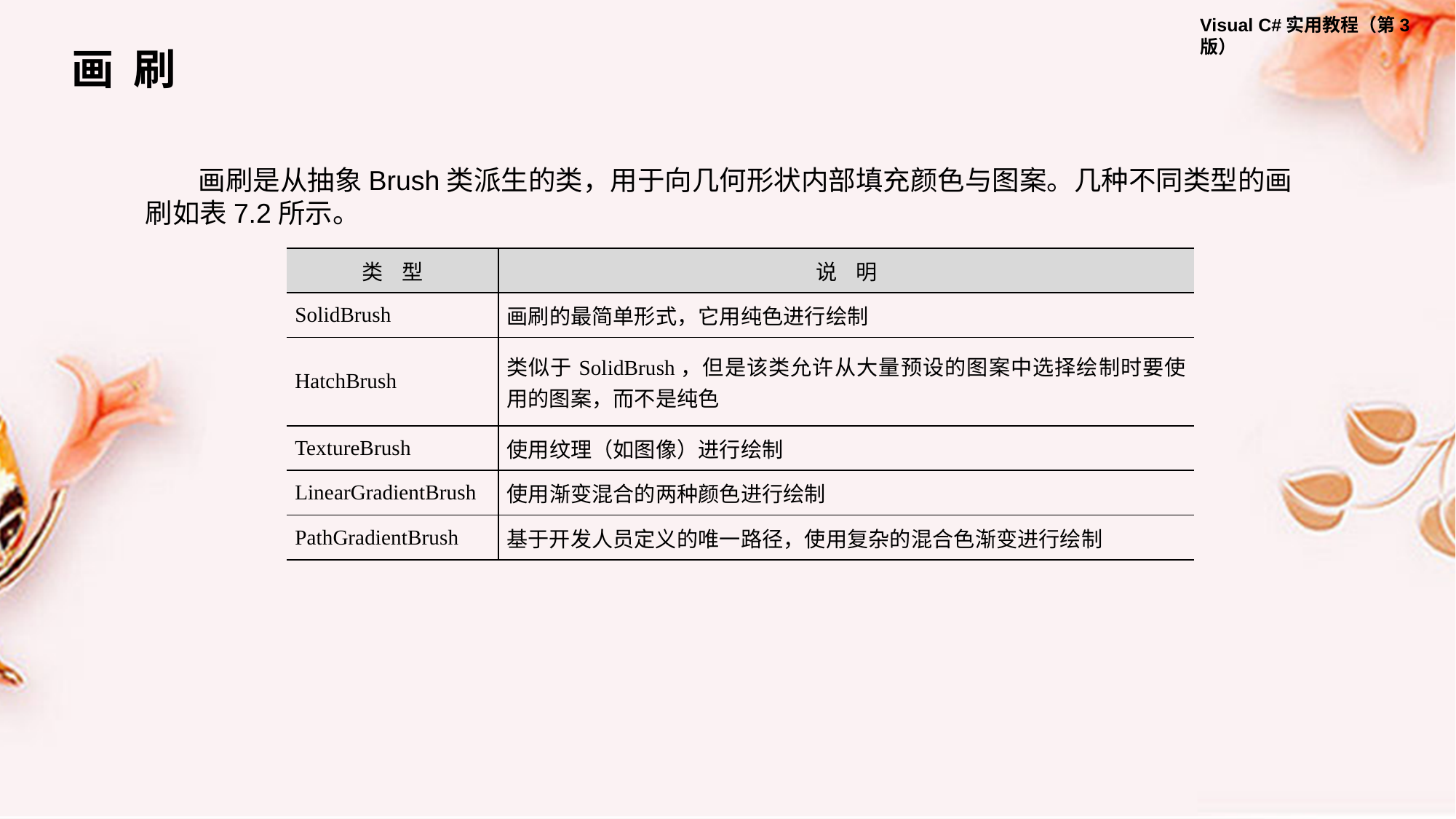

画  刷
画刷是从抽象Brush类派生的类，用于向几何形状内部填充颜色与图案。几种不同类型的画刷如表7.2所示。
| 类 型 | 说 明 |
| --- | --- |
| SolidBrush | 画刷的最简单形式，它用纯色进行绘制 |
| HatchBrush | 类似于SolidBrush，但是该类允许从大量预设的图案中选择绘制时要使用的图案，而不是纯色 |
| TextureBrush | 使用纹理（如图像）进行绘制 |
| LinearGradientBrush | 使用渐变混合的两种颜色进行绘制 |
| PathGradientBrush | 基于开发人员定义的唯一路径，使用复杂的混合色渐变进行绘制 |